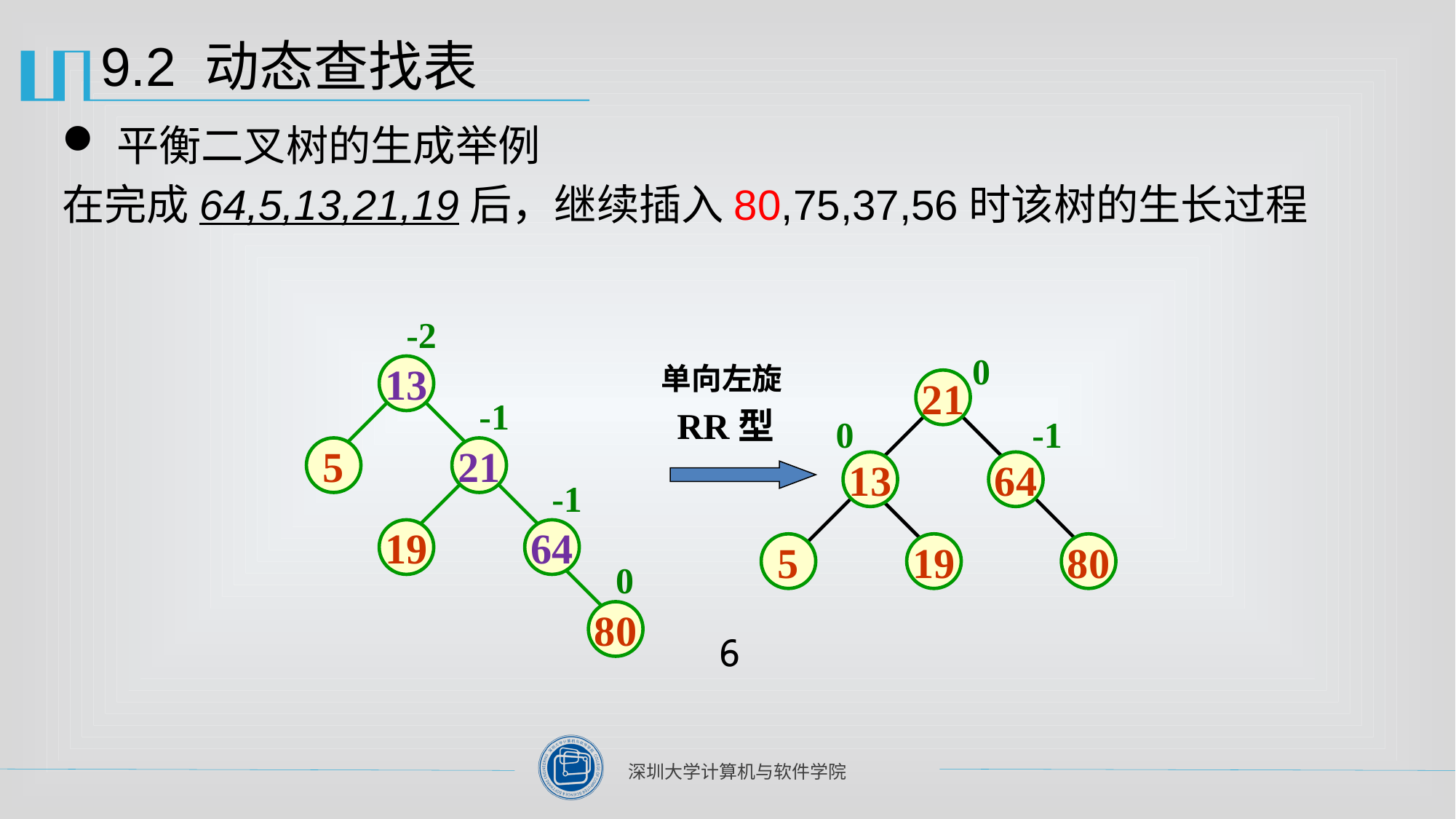

# 9.2 动态查找表
平衡二叉树的生成举例
在完成64,5,13,21,19后，继续插入80,75,37,56时该树的生长过程
-2
13
-1

5
21
-1

19
64
0

80
0
21
RR型
0

-1

13
64

5
19
80
6
单向左旋
83